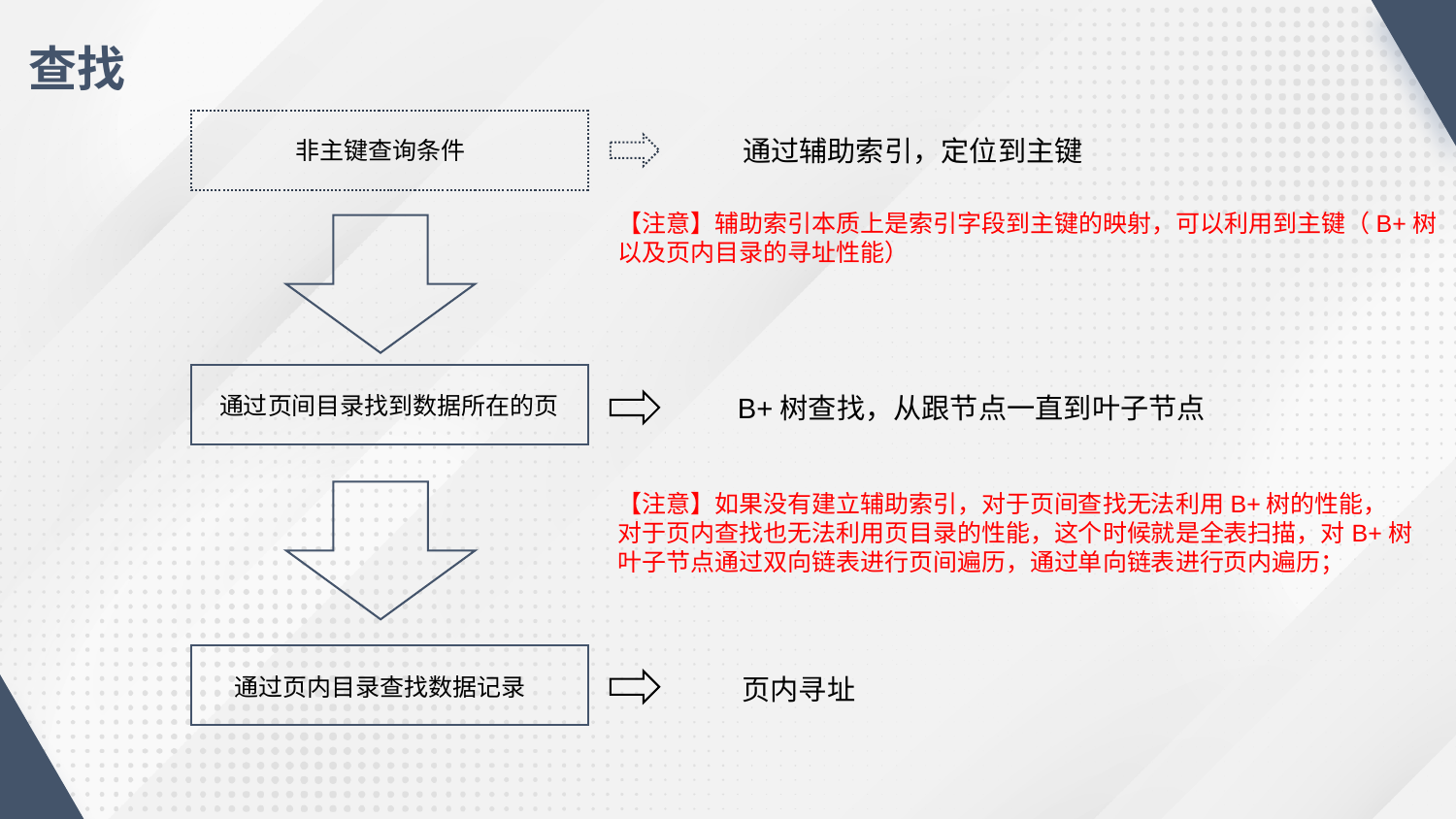

查找

通过辅助索引，定位到主键
非主键查询条件

【注意】辅助索引本质上是索引字段到主键的映射，可以利用到主键（B+树
以及页内目录的寻址性能）

B+树查找，从跟节点一直到叶子节点
通过页间目录找到数据所在的页

【注意】如果没有建立辅助索引，对于页间查找无法利用B+树的性能，
对于页内查找也无法利用页目录的性能，这个时候就是全表扫描，对B+树
叶子节点通过双向链表进行页间遍历，通过单向链表进行页内遍历；

通过页内目录查找数据记录
页内寻址